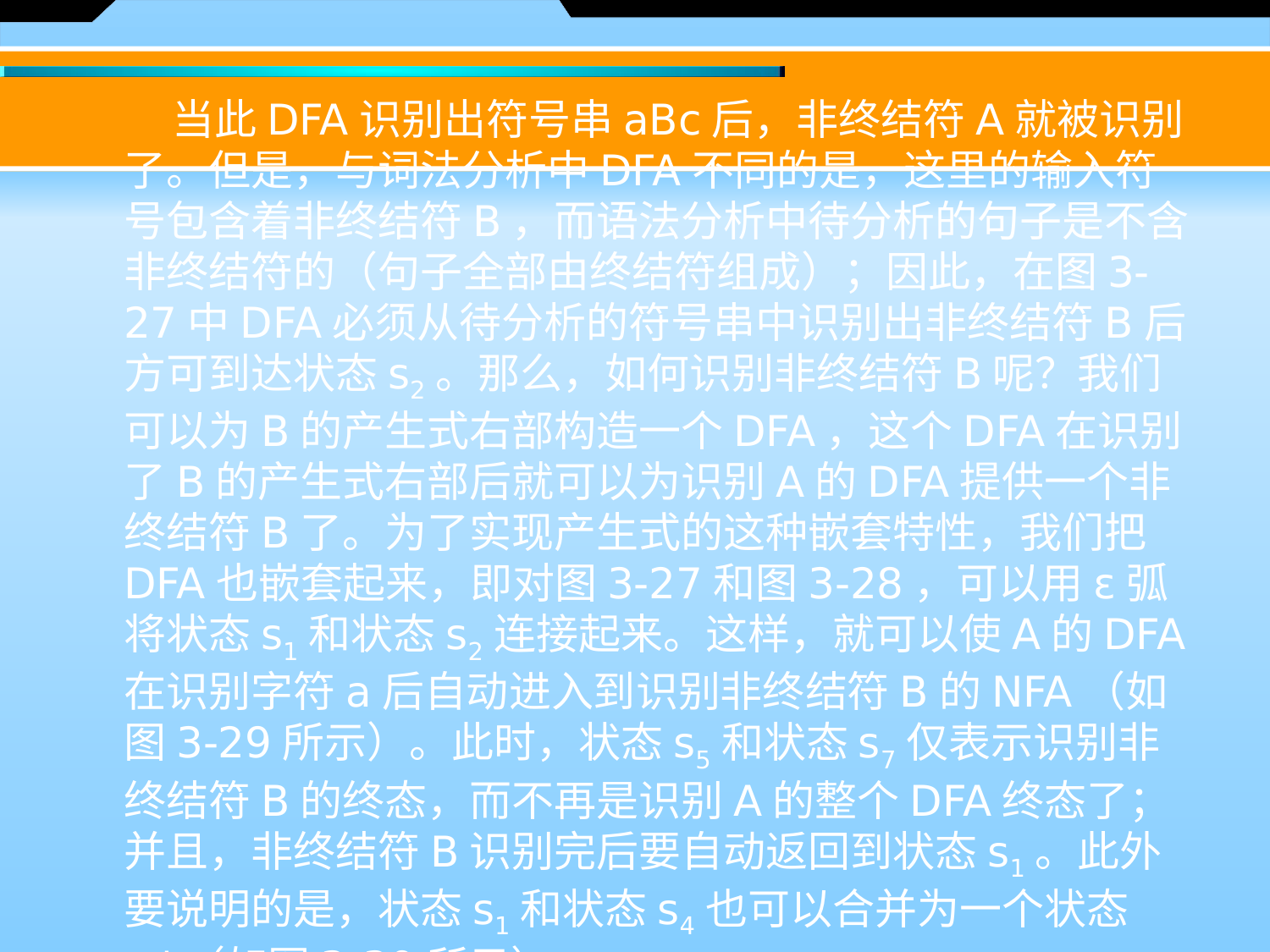

当此DFA识别出符号串aBc后，非终结符A就被识别了。但是，与词法分析中DFA不同的是，这里的输入符号包含着非终结符B，而语法分析中待分析的句子是不含非终结符的（句子全部由终结符组成）；因此，在图3-27中DFA必须从待分析的符号串中识别出非终结符B后方可到达状态s2。那么，如何识别非终结符B呢？我们可以为B的产生式右部构造一个DFA，这个DFA在识别了B的产生式右部后就可以为识别A的DFA提供一个非终结符B了。为了实现产生式的这种嵌套特性，我们把DFA也嵌套起来，即对图3-27和图3-28，可以用ε弧将状态s1和状态s2连接起来。这样，就可以使A的DFA在识别字符a后自动进入到识别非终结符B的NFA（如图3-29所示）。此时，状态s5和状态s7仅表示识别非终结符B的终态，而不再是识别A的整个DFA终态了；并且，非终结符B识别完后要自动返回到状态s1。此外要说明的是，状态s1和状态s4也可以合并为一个状态s1'（如图3-30所示）。